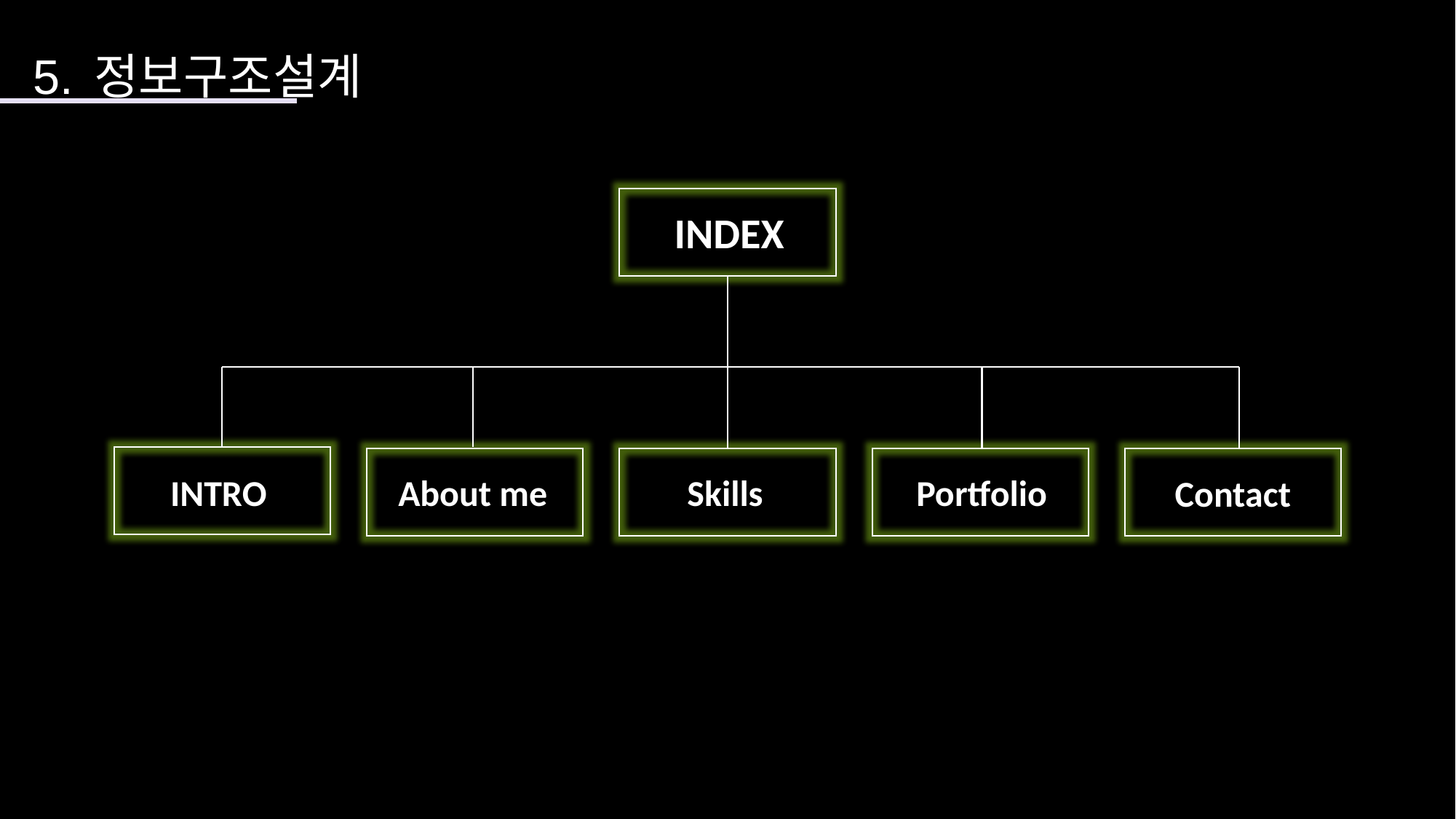

정보구조설계

INDEX

About me
Skills
Portfolio
INTRO
Contact